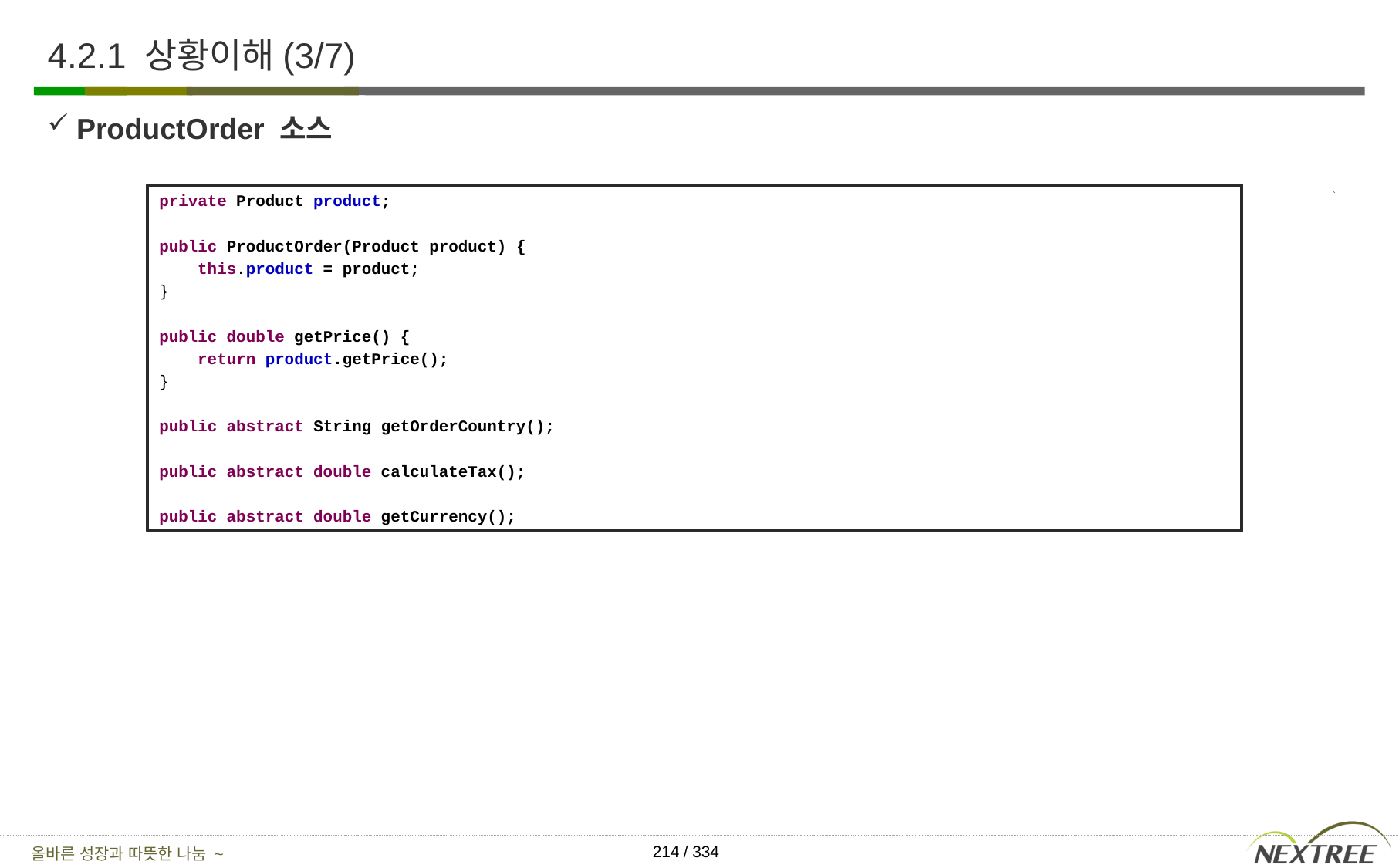

# 4.2.1 상황이해(3/7)
ProductOrder 소스
private Product product;

public ProductOrder(Product product) {
    this.product = product;
}

public double getPrice() {
    return product.getPrice();
}

public abstract String getOrderCountry();

public abstract double calculateTax();

public abstract double getCurrency();